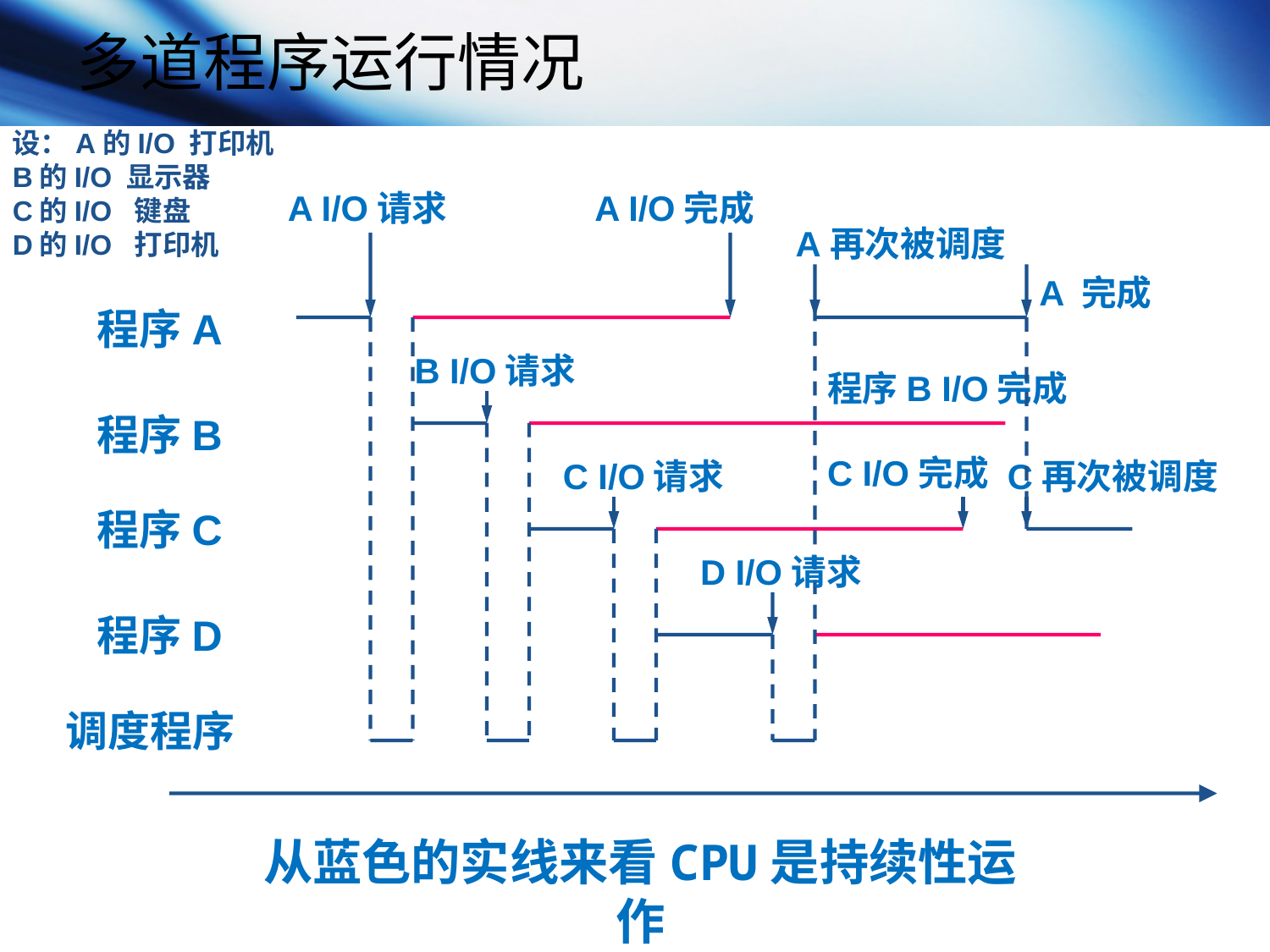

多道程序运行情况
设：A的I/O 打印机
B的I/O 显示器
C的I/O  键盘
D的I/O  打印机
A I/O请求
A I/O完成
A再次被调度

A 完成
程序A

B I/O请求
程序B I/O完成

程序B

C I/O完成
C I/O请求
C再次被调度
程序C

D I/O请求

程序D

调度程序

从蓝色的实线来看CPU是持续性运作